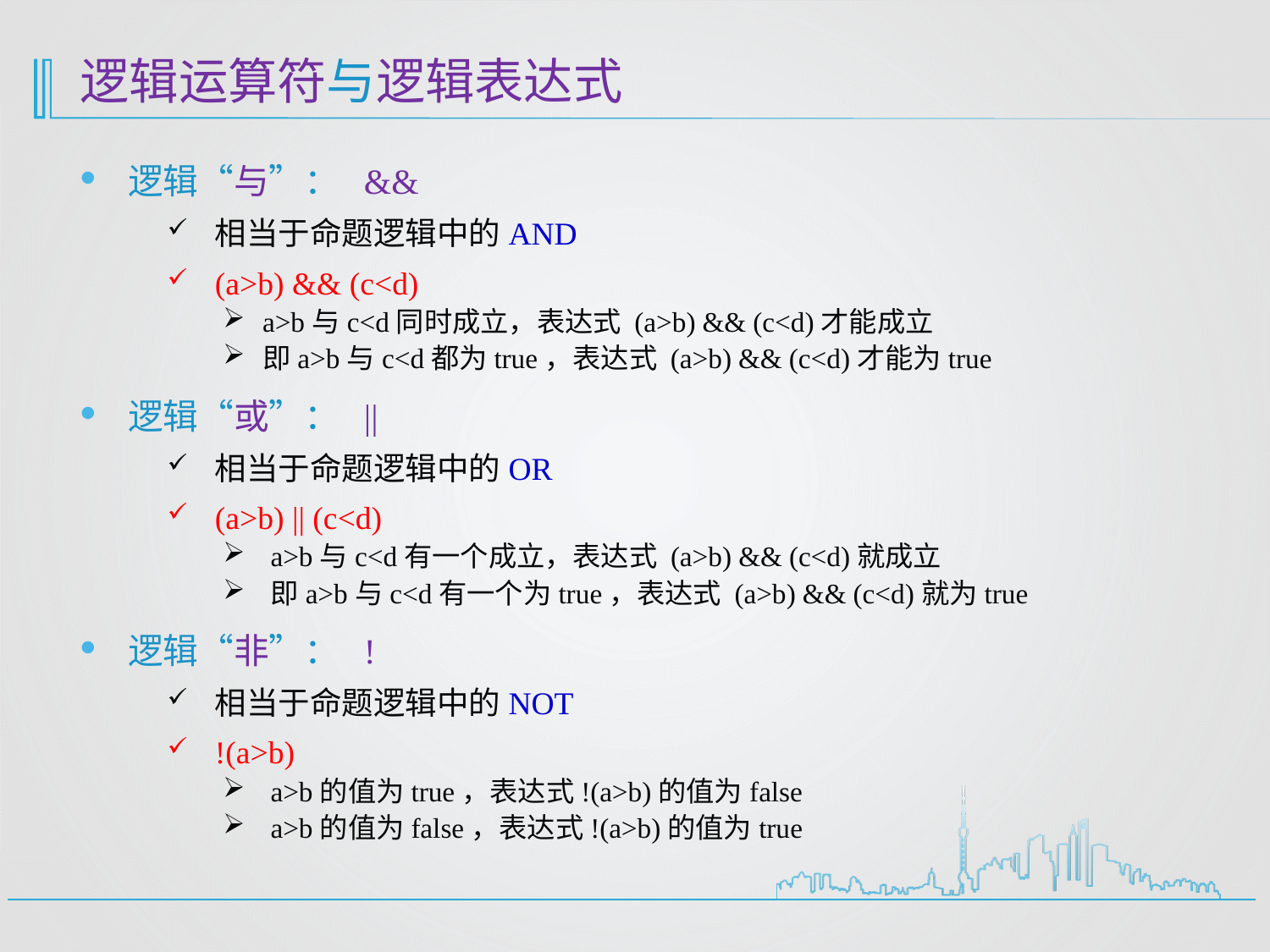

# 逻辑运算符与逻辑表达式
逻辑“与”：  &&
相当于命题逻辑中的AND
(a>b) && (c<d)
a>b与c<d同时成立，表达式 (a>b) && (c<d)才能成立
即a>b与c<d都为true，表达式 (a>b) && (c<d)才能为true
逻辑“或”：  ||
相当于命题逻辑中的OR
(a>b) || (c<d)
a>b与c<d有一个成立，表达式 (a>b) && (c<d)就成立
即a>b与c<d有一个为true，表达式 (a>b) && (c<d)就为true
逻辑“非”：  !
相当于命题逻辑中的NOT
!(a>b)
a>b的值为true，表达式!(a>b)的值为false
a>b的值为false，表达式!(a>b)的值为true